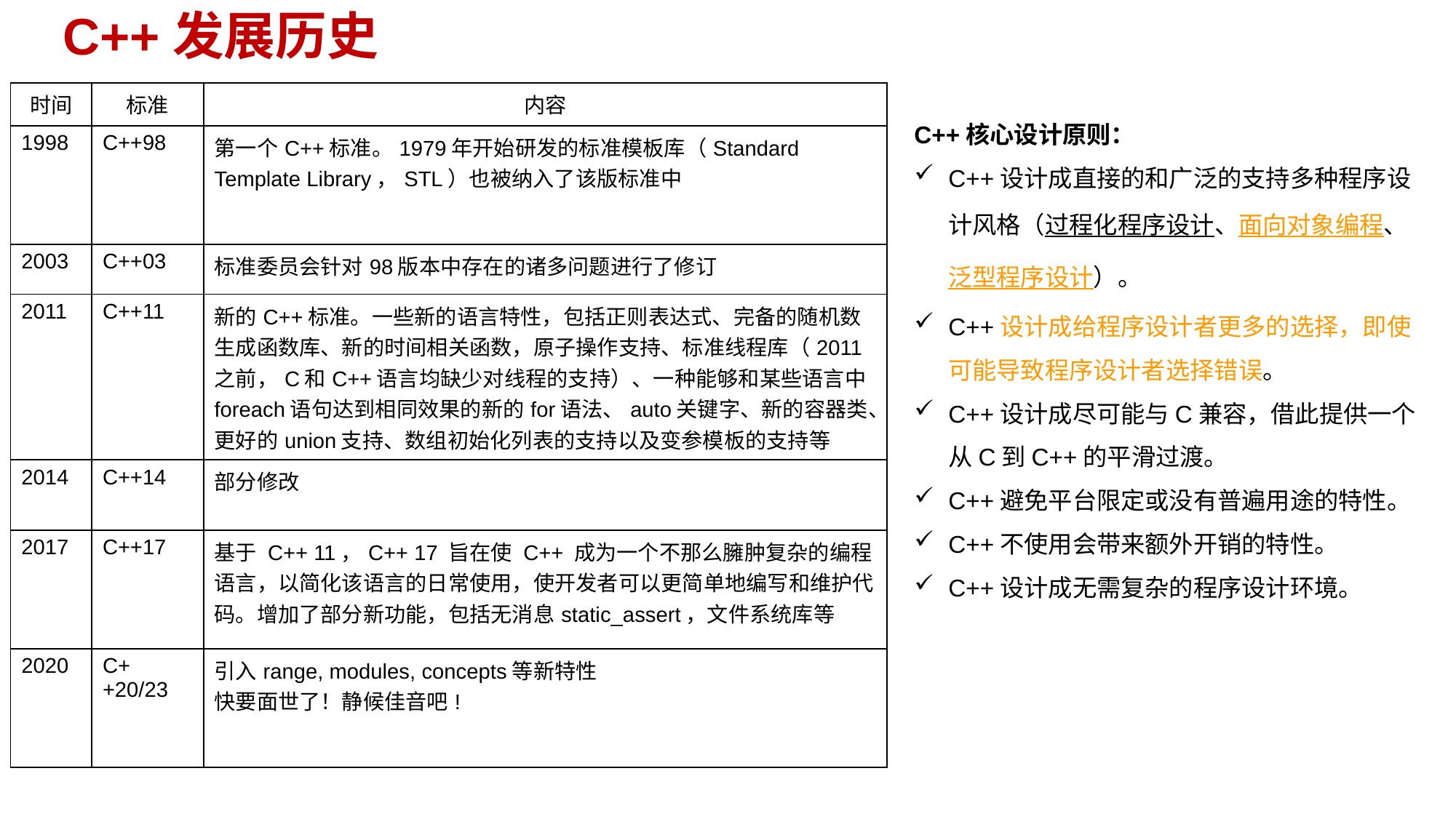

# C++发展历史
| 时间 | 标准 | 内容 |
| --- | --- | --- |
| 1998 | C++98 | 第一个C++标准。1979年开始研发的标准模板库（Standard Template Library，STL）也被纳入了该版标准中 |
| 2003 | C++03 | 标准委员会针对98版本中存在的诸多问题进行了修订 |
| 2011 | C++11 | 新的C++标准。一些新的语言特性，包括正则表达式、完备的随机数生成函数库、新的时间相关函数，原子操作支持、标准线程库（2011之前，C和C++语言均缺少对线程的支持）、一种能够和某些语言中foreach语句达到相同效果的新的for语法、auto关键字、新的容器类、更好的union支持、数组初始化列表的支持以及变参模板的支持等 |
| 2014 | C++14 | 部分修改 |
| 2017 | C++17 | 基于 C++ 11，C++ 17 旨在使 C++ 成为一个不那么臃肿复杂的编程语言，以简化该语言的日常使用，使开发者可以更简单地编写和维护代码。增加了部分新功能，包括无消息static\_assert，文件系统库等 |
| 2020 | C++20/23 | 引入range, modules, concepts等新特性 快要面世了！静候佳音吧! |
C++核心设计原则：
C++设计成直接的和广泛的支持多种程序设计风格（过程化程序设计、面向对象编程、泛型程序设计）。
C++设计成给程序设计者更多的选择，即使可能导致程序设计者选择错误。
C++设计成尽可能与C兼容，借此提供一个从C到C++的平滑过渡。
C++避免平台限定或没有普遍用途的特性。
C++不使用会带来额外开销的特性。
C++设计成无需复杂的程序设计环境。